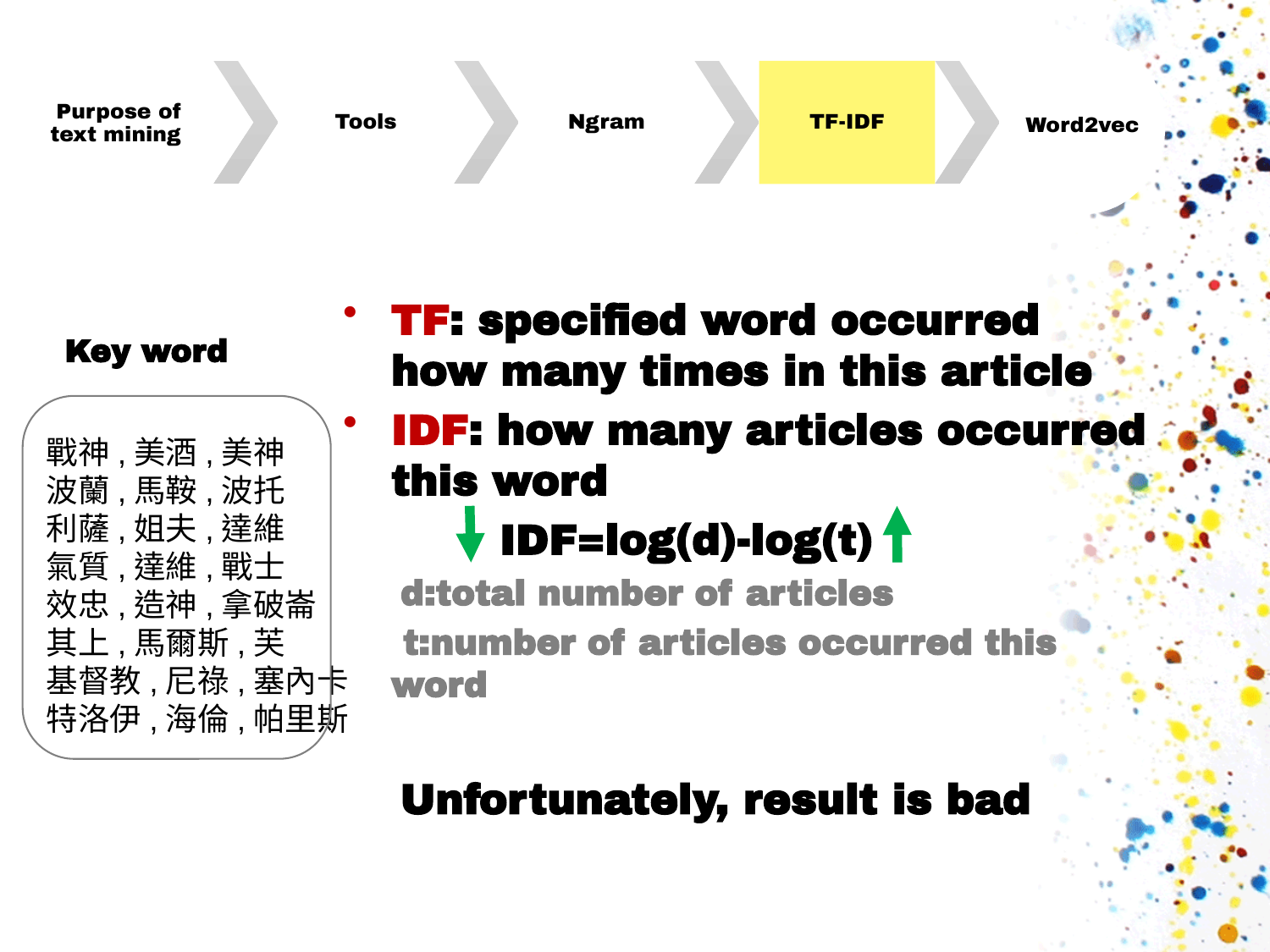

Purpose of text mining
Tools
Ngram
TF-IDF
Word2vec
TF: specified word occurred how many times in this article
IDF: how many articles occurred this word
           IDF=log(d)-log(t)
 d:total number of articles
 t:number of articles occurred this word

    Unfortunately, result is bad
Key word

戰神,美酒,美神
波蘭,馬鞍,波托
利薩,姐夫,達維
氣質,達維,戰士
效忠,造神,拿破崙
其上,馬爾斯,芙
基督教,尼祿,塞內卡
特洛伊,海倫,帕里斯